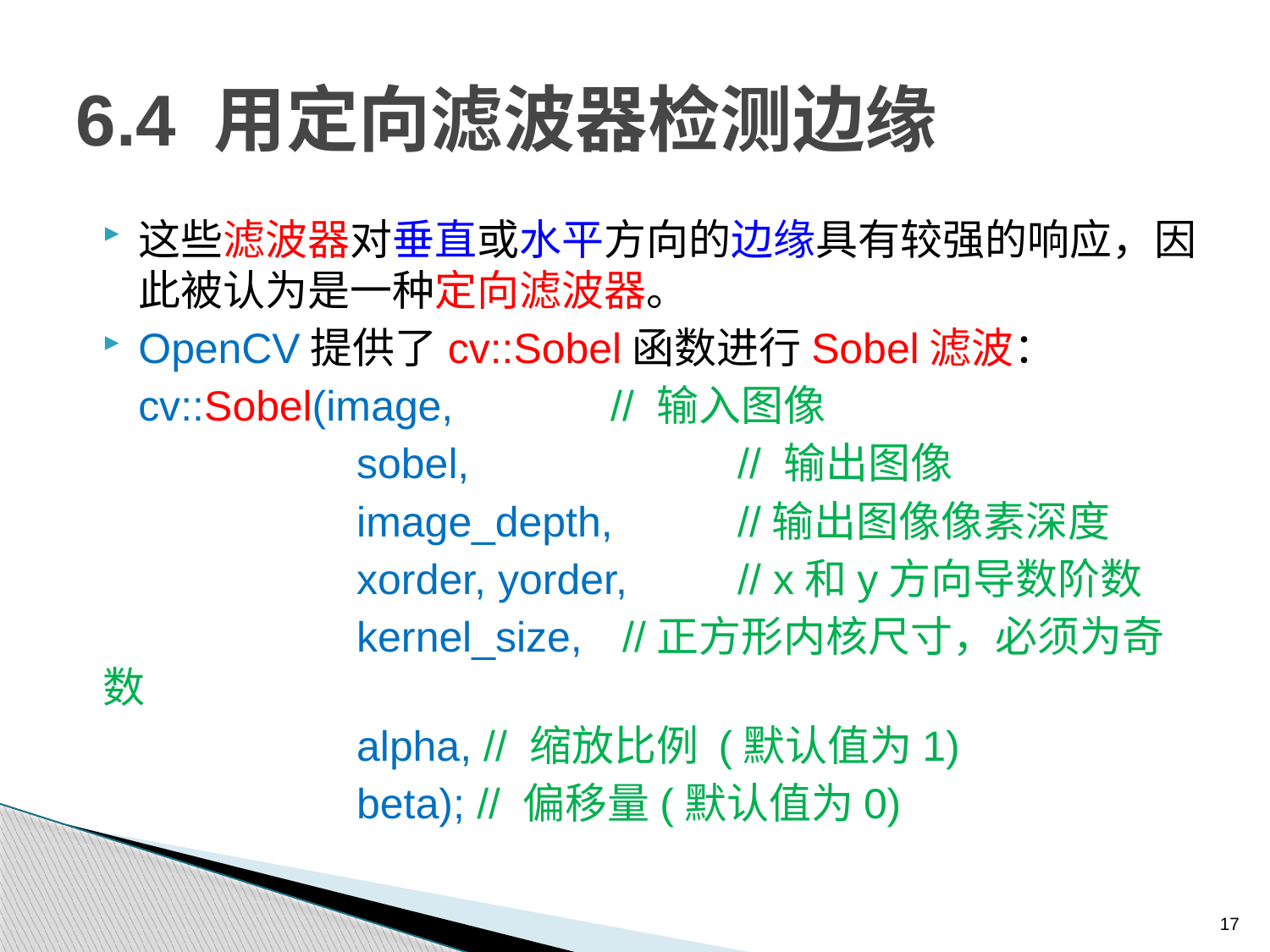

# 6.4 用定向滤波器检测边缘
这些滤波器对垂直或水平方向的边缘具有较强的响应，因此被认为是一种定向滤波器。
OpenCV提供了cv::Sobel函数进行Sobel滤波：
   cv::Sobel(image,		// 输入图像
		sobel,			// 输出图像
		image_depth,	//输出图像像素深度
		xorder, yorder,	// x和y方向导数阶数
		kernel_size,	 //正方形内核尺寸，必须为奇数
		alpha, // 缩放比例 (默认值为1)
		beta); // 偏移量(默认值为0)
17